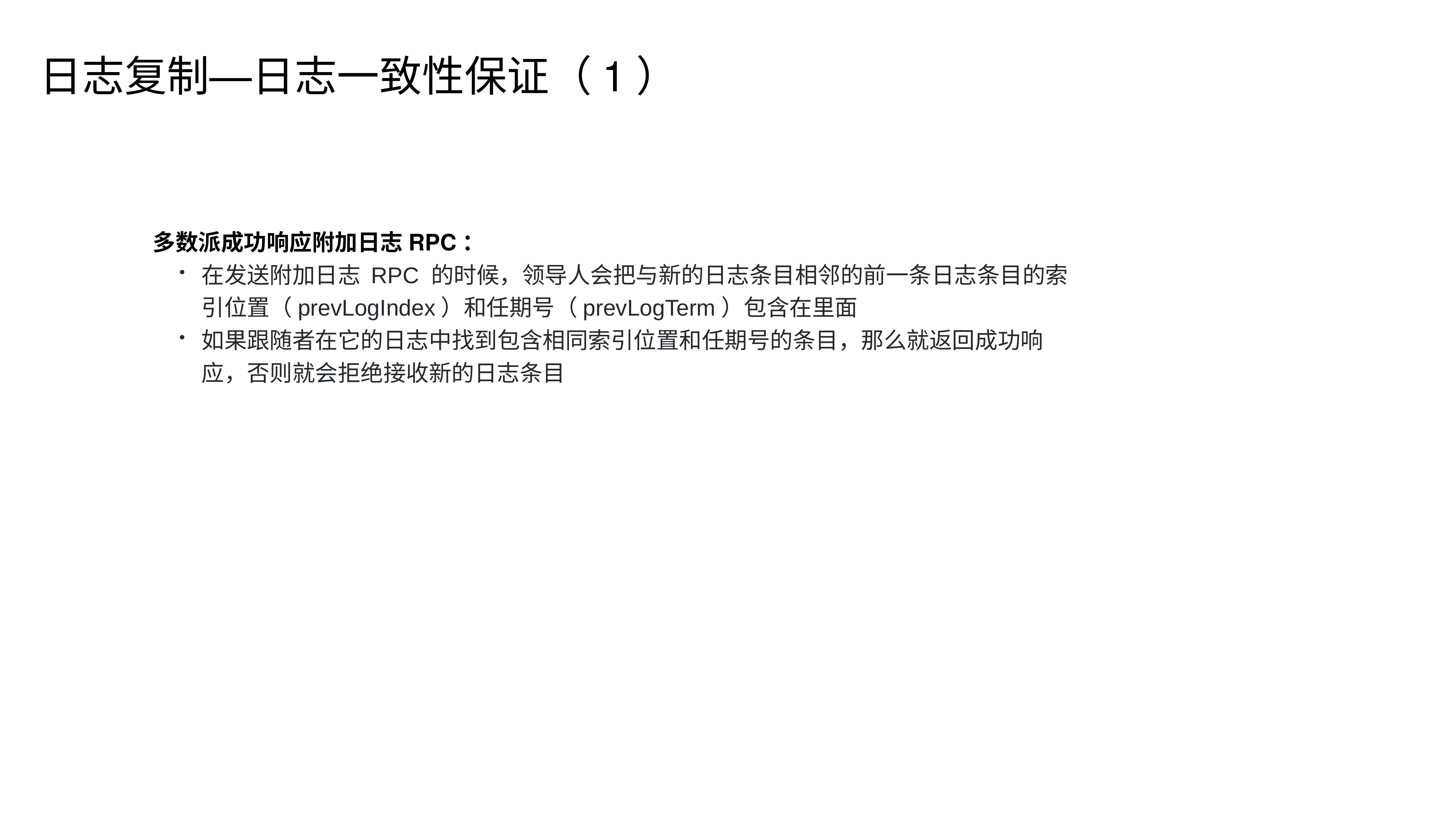

日志复制—日志一致性保证（1）
多数派成功响应附加日志RPC：
在发送附加日志 RPC 的时候，领导人会把与新的日志条目相邻的前一条日志条目的索引位置（prevLogIndex）和任期号（prevLogTerm）包含在里面
如果跟随者在它的日志中找到包含相同索引位置和任期号的条目，那么就返回成功响应，否则就会拒绝接收新的日志条目